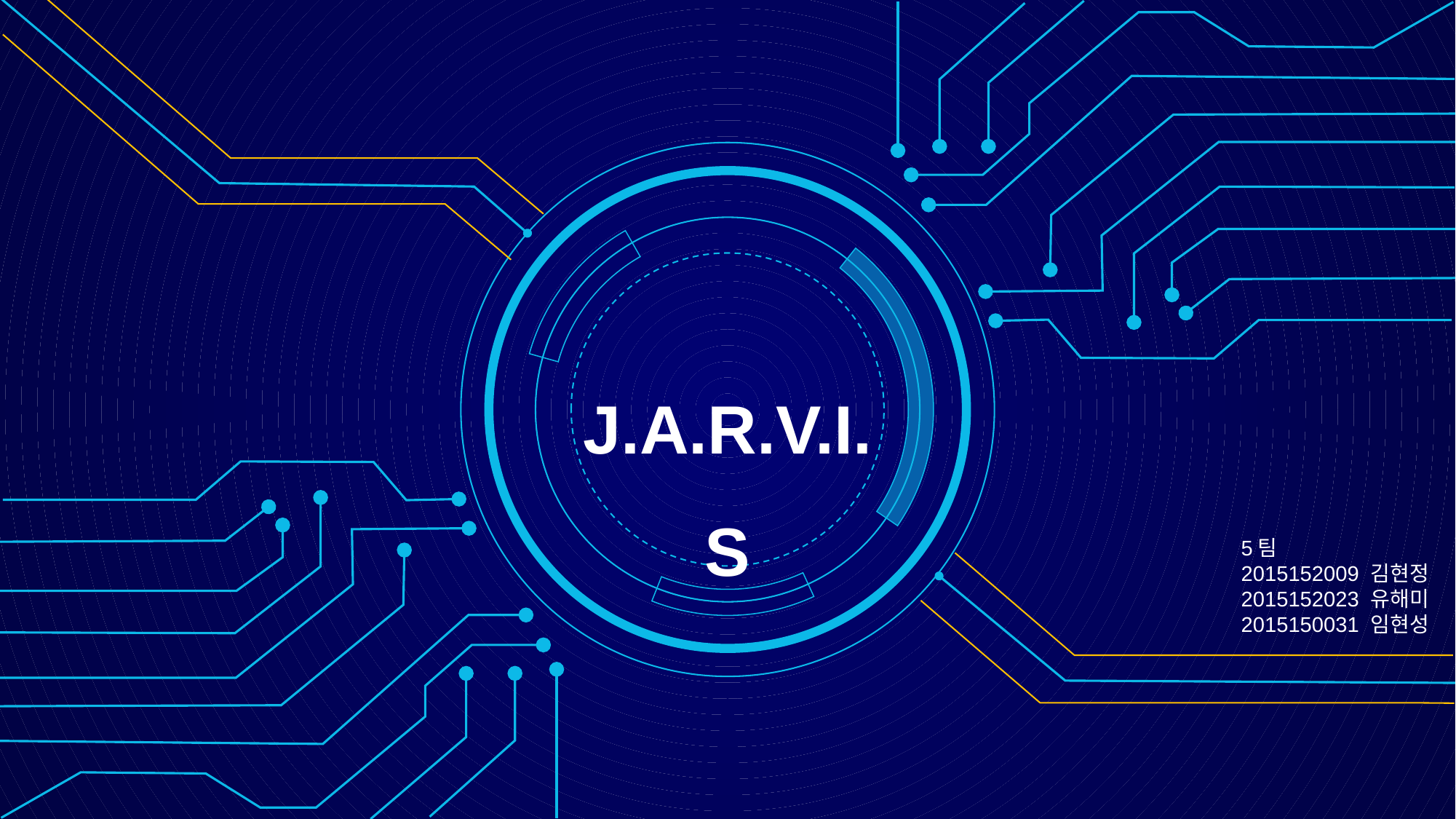

J.A.R.V.I.S

5팀
2015152009 김현정
2015152023 유해미
2015150031 임현성